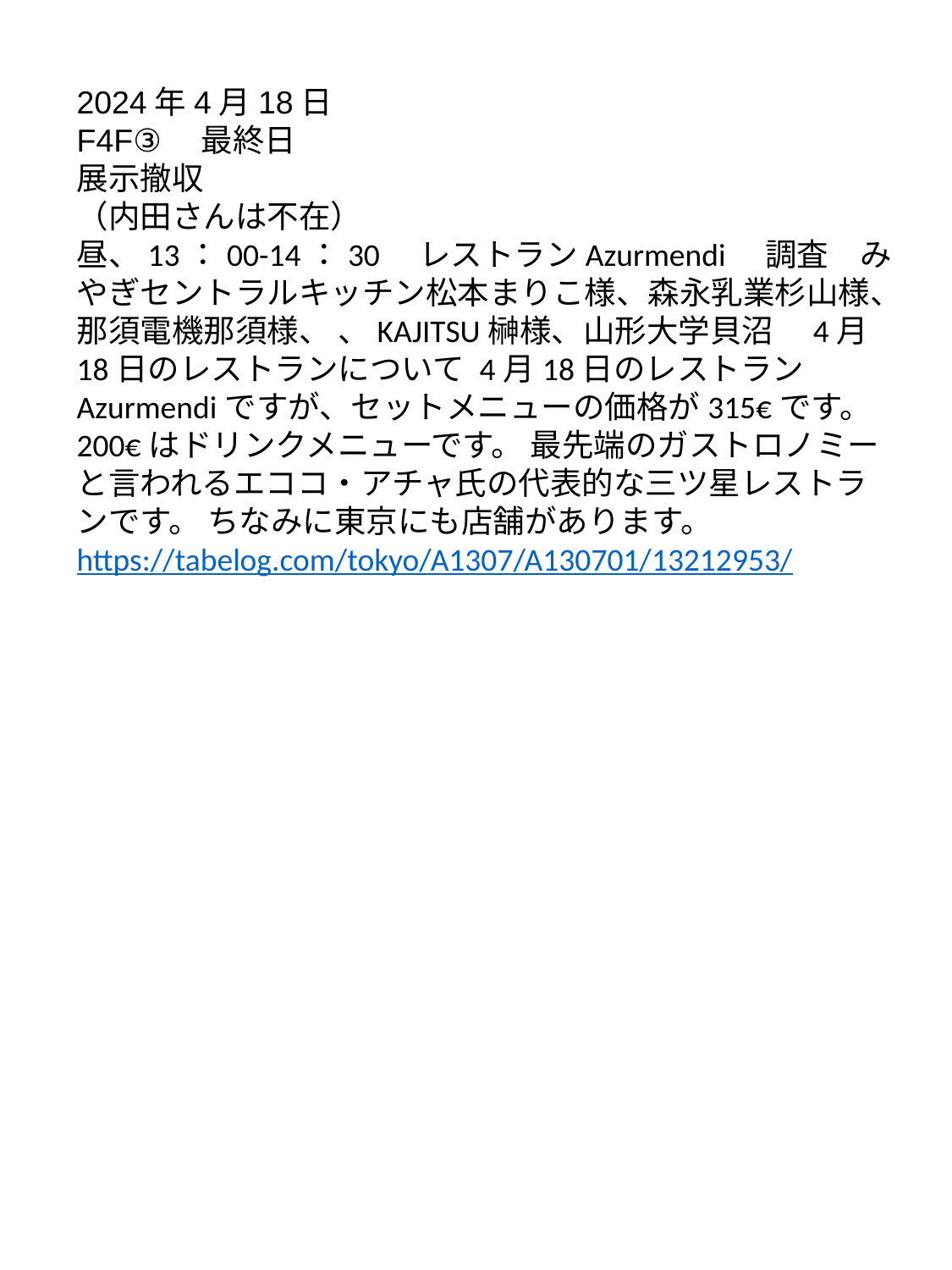

2024年4月18日
F4F③　最終日
展示撤収
（内田さんは不在）
昼、13：00-14：30　レストランAzurmendi　調査　みやぎセントラルキッチン松本まりこ様、森永乳業杉山様、那須電機那須様、 、KAJITSU榊様、山形大学貝沼　4月18日のレストランについて 4月18日のレストランAzurmendiですが、セットメニューの価格が315€です。200€はドリンクメニューです。 最先端のガストロノミーと言われるエココ・アチャ氏の代表的な三ツ星レストランです。 ちなみに東京にも店舗があります。https://tabelog.com/tokyo/A1307/A130701/13212953/